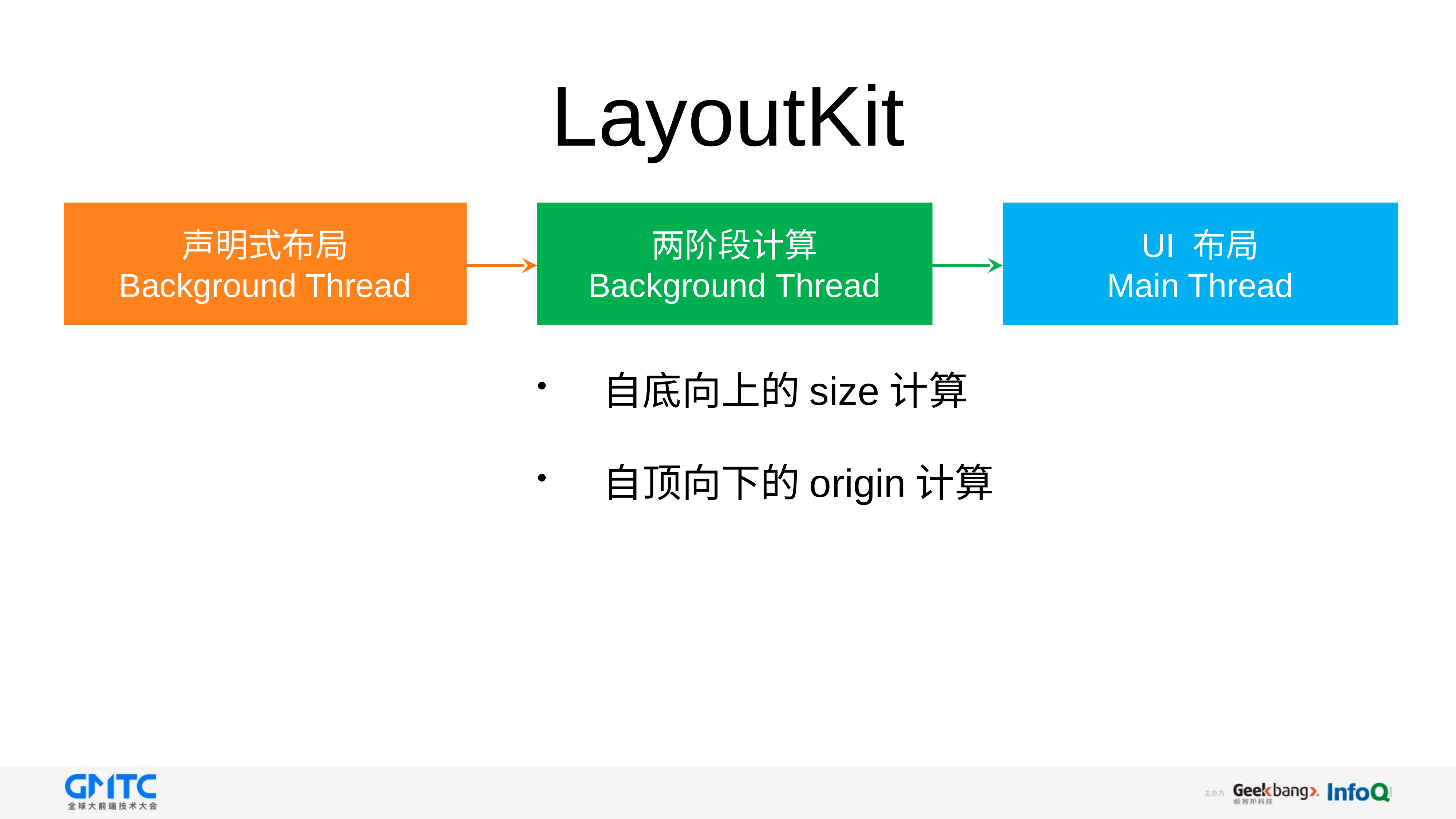

# LayoutKit
声明式布局
Background Thread
两阶段计算
Background Thread
UI 布局
Main Thread
自底向上的size计算
自顶向下的origin计算